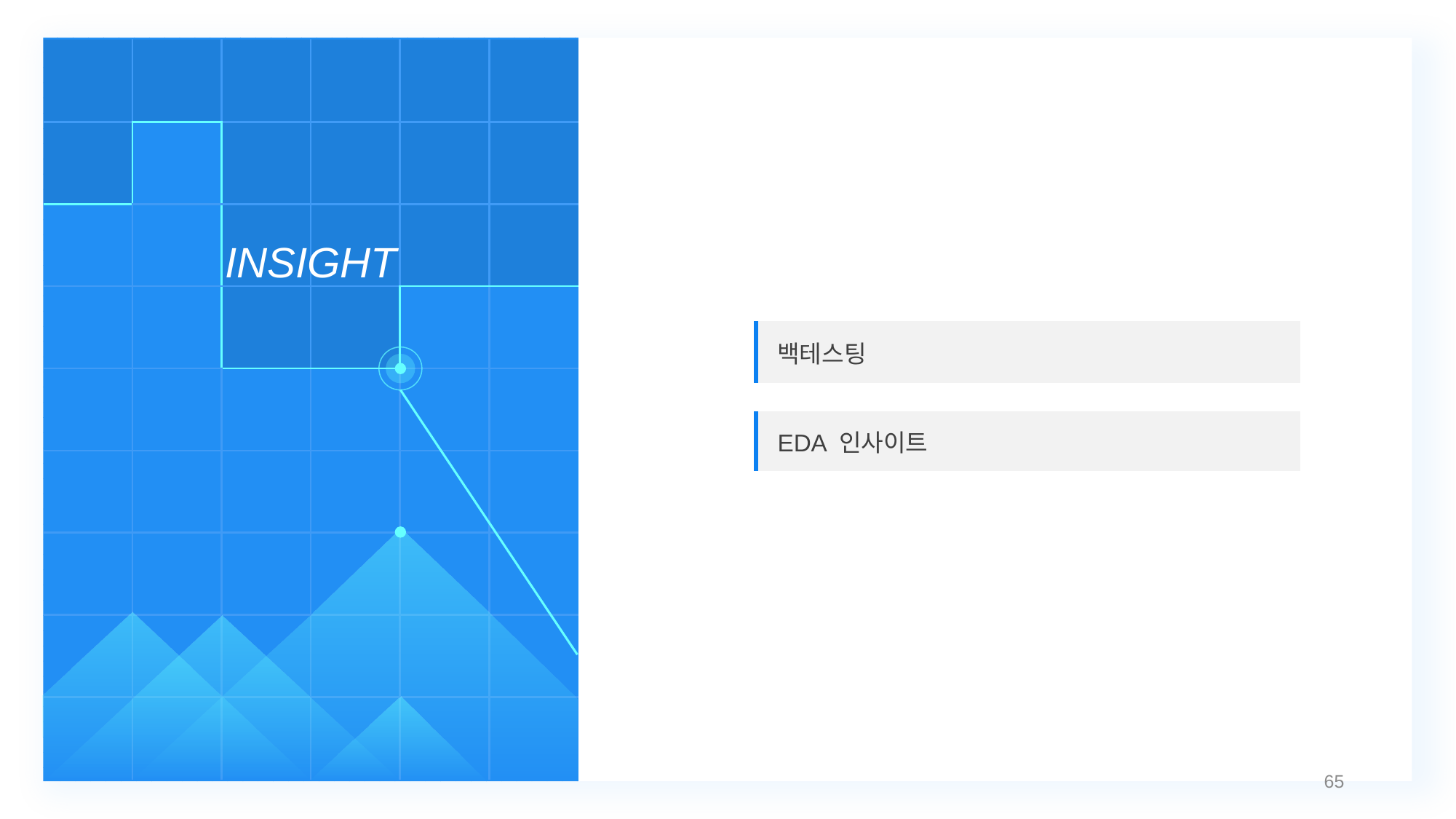

|  |  |  |  |  |  |
| --- | --- | --- | --- | --- | --- |
|  |  |  |  |  |  |
|  |  |  |  |  |  |
|  |  |  |  |  |  |
|  |  |  |  |  |  |
|  |  |  |  |  |  |
|  |  |  |  |  |  |
|  |  |  |  |  |  |
|  |  |  |  |  |  |
INSIGHT
| 백테스팅 |
| --- |
|  |
| EDA 인사이트 |

65